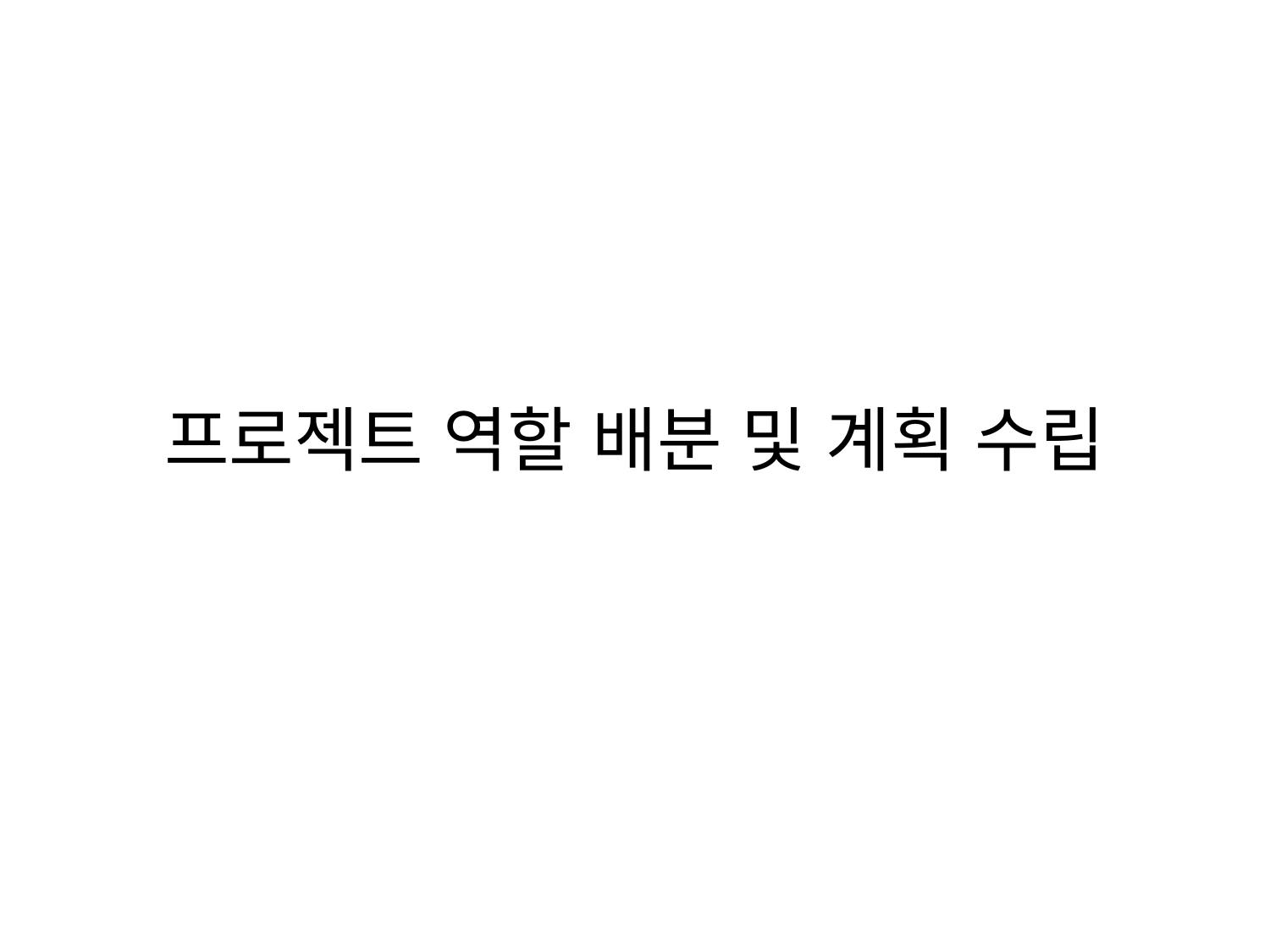

# 프로젝트 역할 배분 및 계획 수립